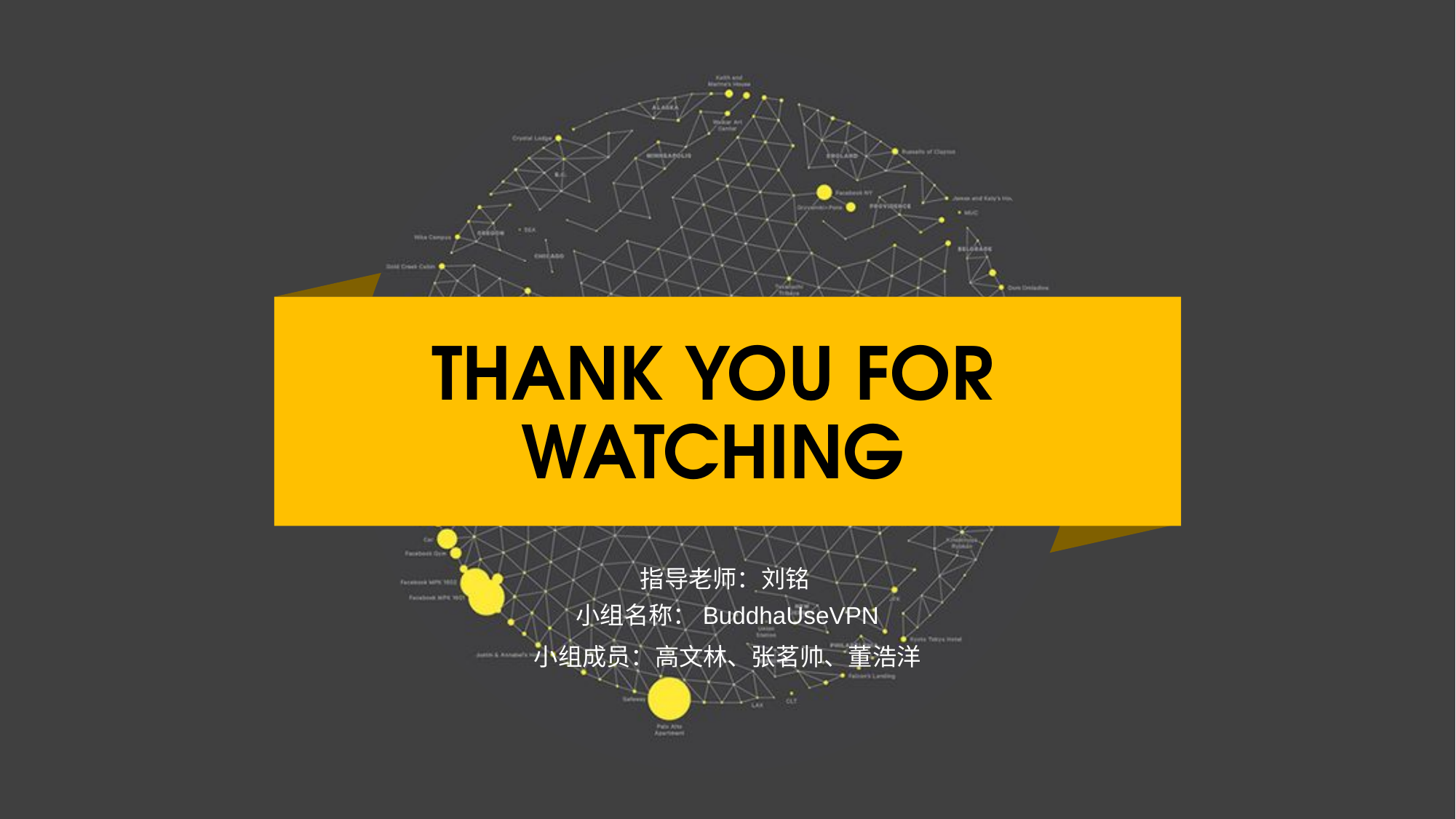

THANK YOU FOR WATCHING

指导老师：刘铭

小组名称：BuddhaUseVPN
小组成员：高文林、张茗帅、董浩洋